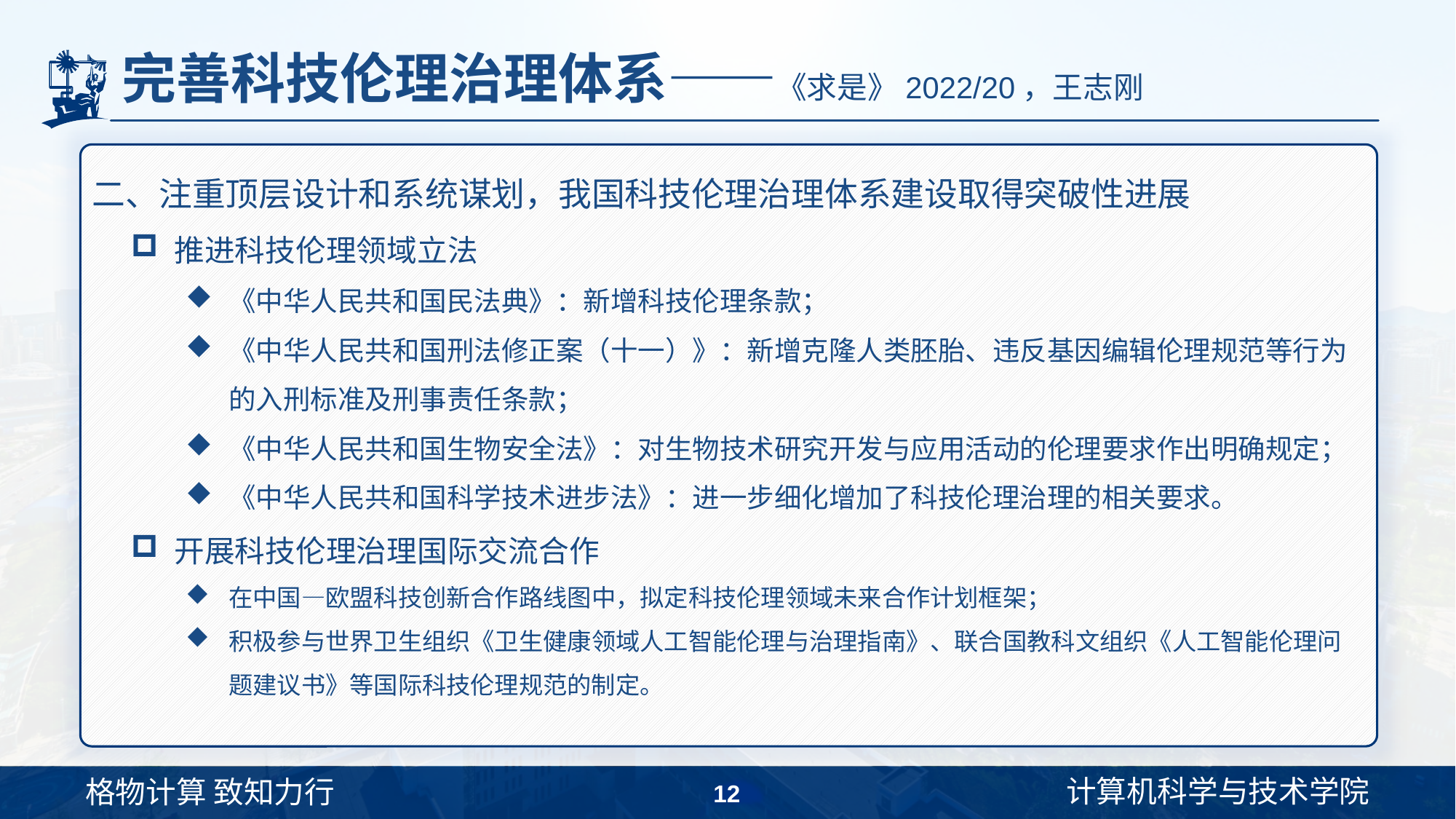

# 完善科技伦理治理体系——《求是》2022/20，王志刚
二、注重顶层设计和系统谋划，我国科技伦理治理体系建设取得突破性进展
推进科技伦理领域立法
《中华人民共和国民法典》：新增科技伦理条款；
《中华人民共和国刑法修正案（十一）》：新增克隆人类胚胎、违反基因编辑伦理规范等行为的入刑标准及刑事责任条款；
《中华人民共和国生物安全法》：对生物技术研究开发与应用活动的伦理要求作出明确规定；
《中华人民共和国科学技术进步法》：进一步细化增加了科技伦理治理的相关要求。
开展科技伦理治理国际交流合作
在中国—欧盟科技创新合作路线图中，拟定科技伦理领域未来合作计划框架；
积极参与世界卫生组织《卫生健康领域人工智能伦理与治理指南》、联合国教科文组织《人工智能伦理问题建议书》等国际科技伦理规范的制定。
12